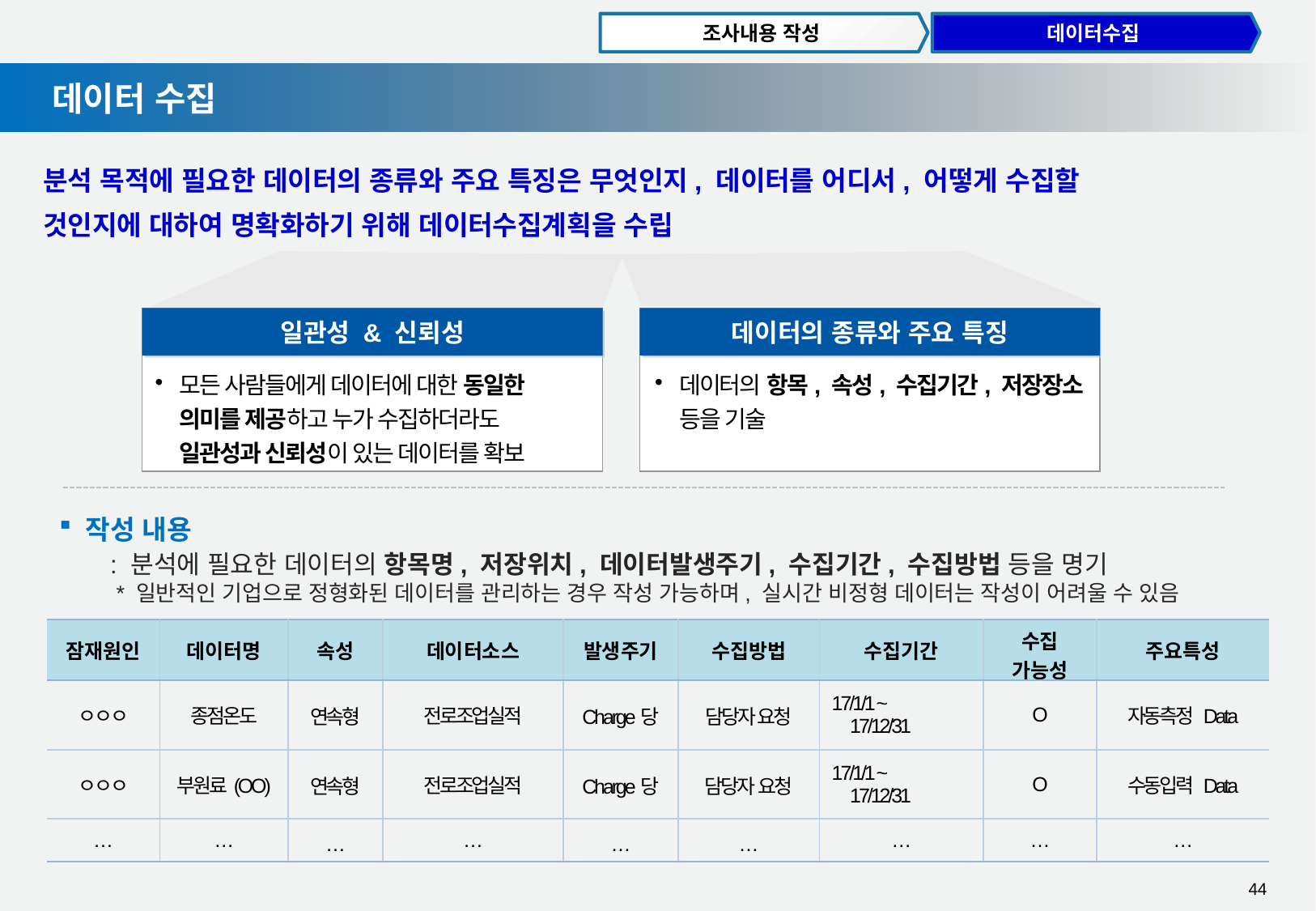

조사내용 작성
데이터수집

데이터 수집
분석 목적에 필요한 데이터의 종류와 주요 특징은 무엇인지, 데이터를 어디서, 어떻게 수집할
것인지에 대하여 명확화하기 위해 데이터수집계획을 수립

일관성 & 신뢰성
데이터의 종류와 주요 특징
모든 사람들에게 데이터에 대한 동일한
의미를 제공하고 누가 수집하더라도
일관성과 신뢰성이 있는 데이터를 확보
데이터의 항목, 속성, 수집기간, 저장장소
등을 기술
 작성 내용
: 분석에 필요한 데이터의 항목명, 저장위치, 데이터발생주기, 수집기간, 수집방법 등을 명기
 * 일반적인 기업으로 정형화된 데이터를 관리하는 경우 작성 가능하며, 실시간 비정형 데이터는 작성이 어려울 수 있음
| 잠재원인 | 데이터명 | 속성 | 데이터소스 | 발생주기 | 수집방법 | 수집기간 | 수집 가능성 | 주요특성 |
| --- | --- | --- | --- | --- | --- | --- | --- | --- |
| ㅇㅇㅇ | 종점온도 | 연속형 | 전로조업실적 | Charge당 | 담당자 요청 | 17/1/1 ~ 17/12/31 | O | 자동측정 Data |
| ㅇㅇㅇ | 부원료(OO) | 연속형 | 전로조업실적 | Charge당 | 담당자 요청 | 17/1/1 ~ 17/12/31 | O | 수동입력 Data |
| … | … | … | … | … | … | … | … | … |
44